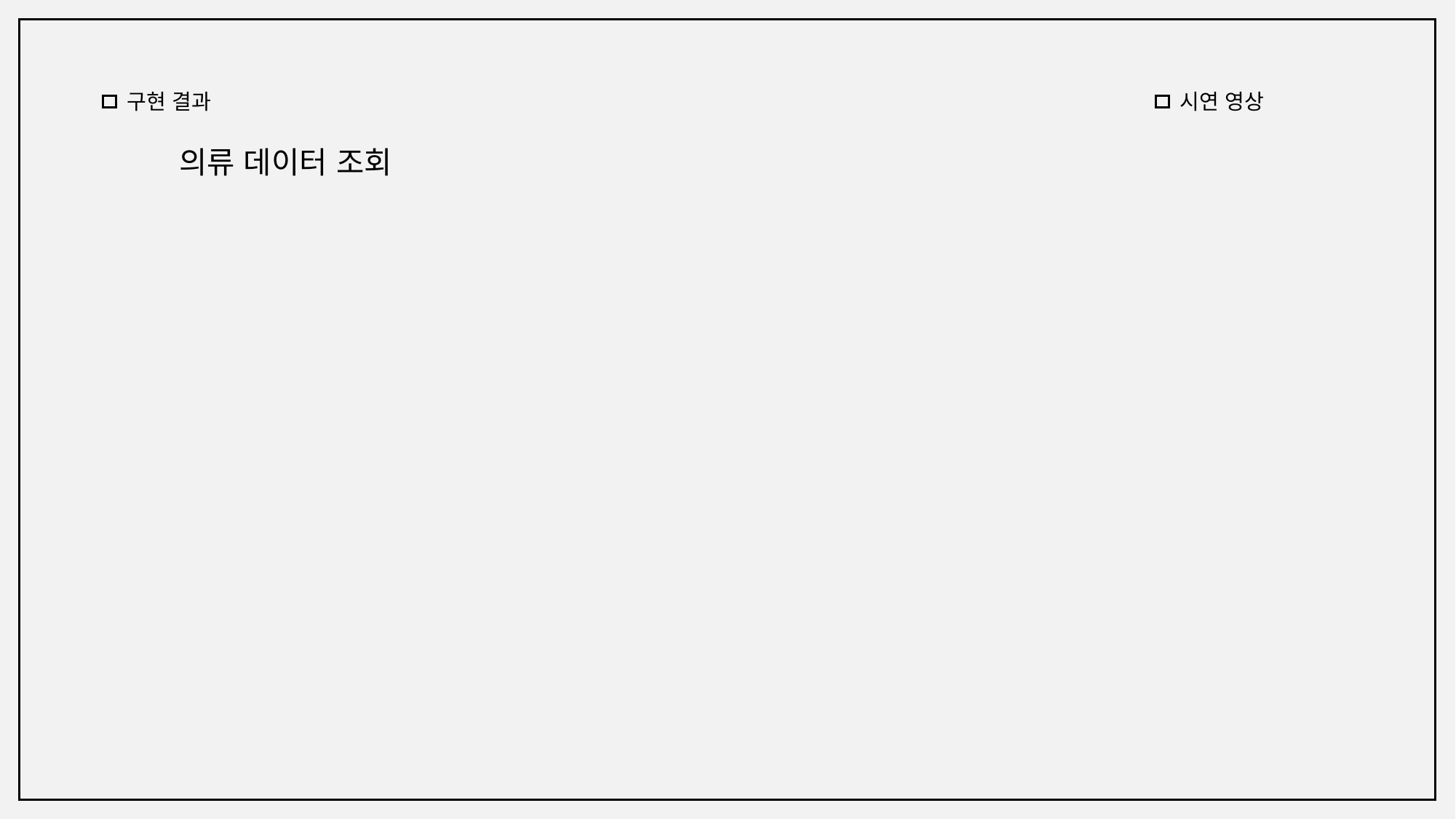

구현 결과
시연 영상

의류 데이터 조회